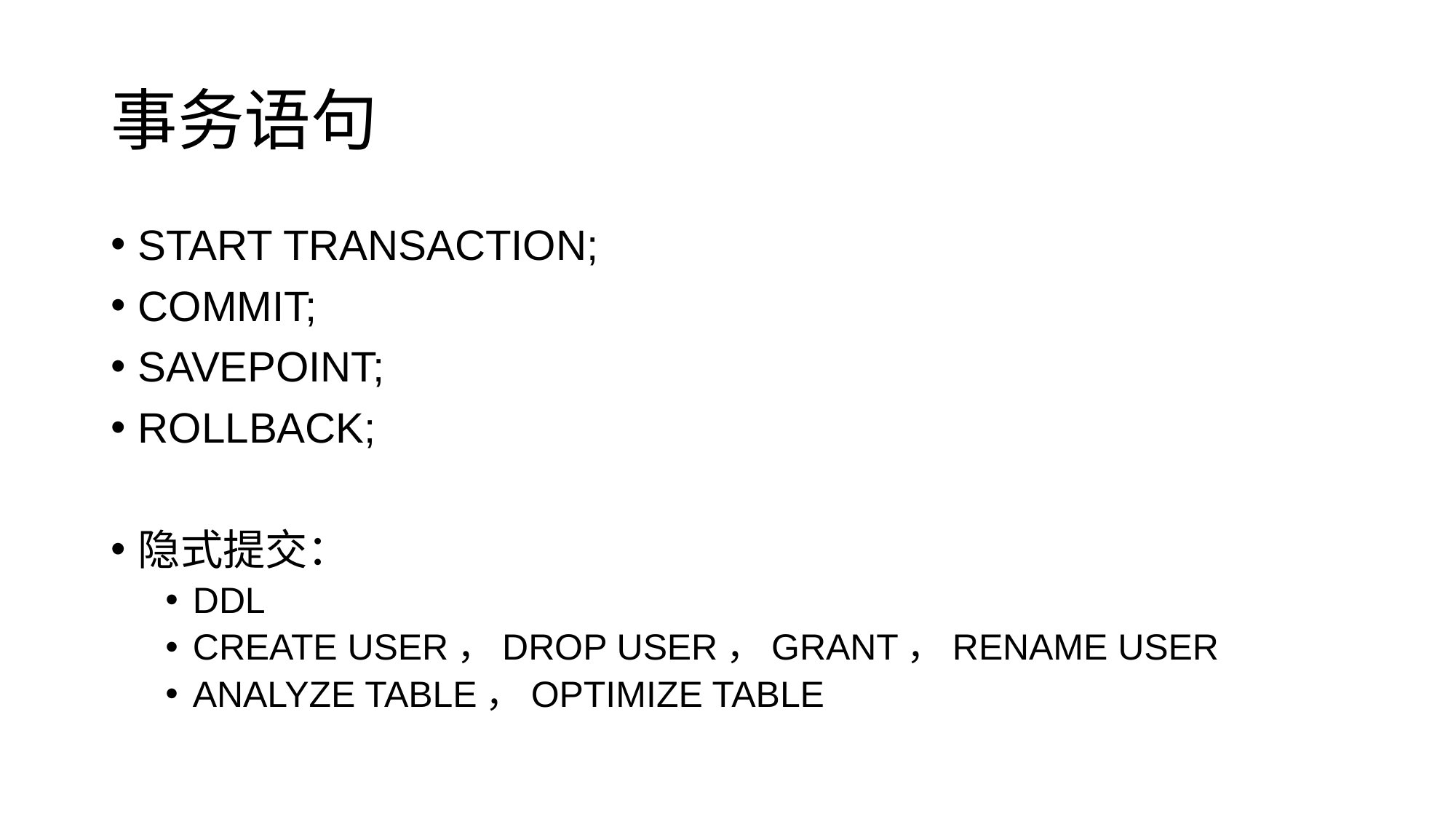

# 事务语句
START TRANSACTION;
COMMIT;
SAVEPOINT;
ROLLBACK;

隐式提交：
DDL
CREATE USER，DROP USER，GRANT，RENAME USER
ANALYZE TABLE，OPTIMIZE TABLE